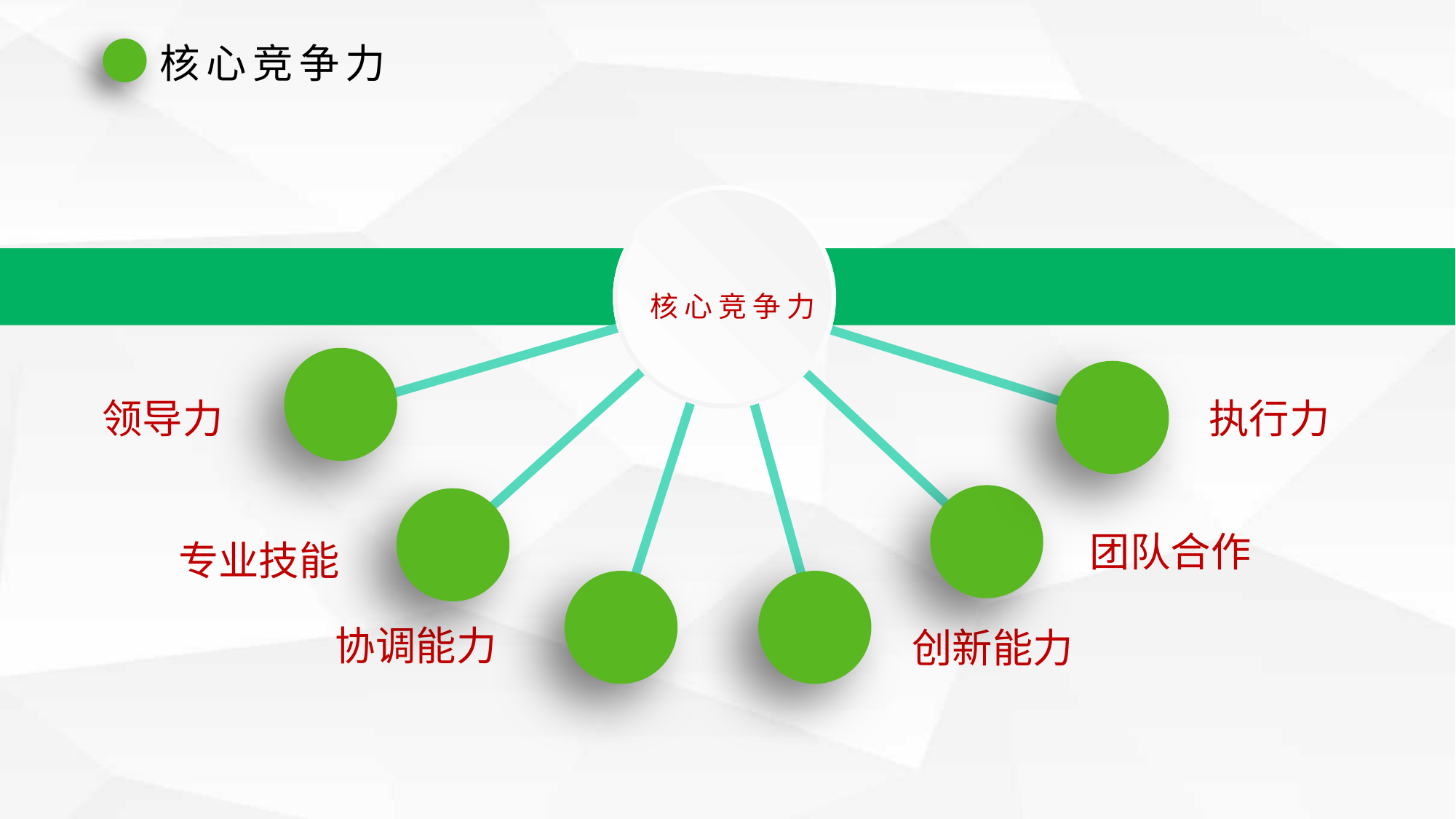

核心竞争力

核心竞争力

领导力
执行力

团队合作
专业技能

协调能力
创新能力
延时符